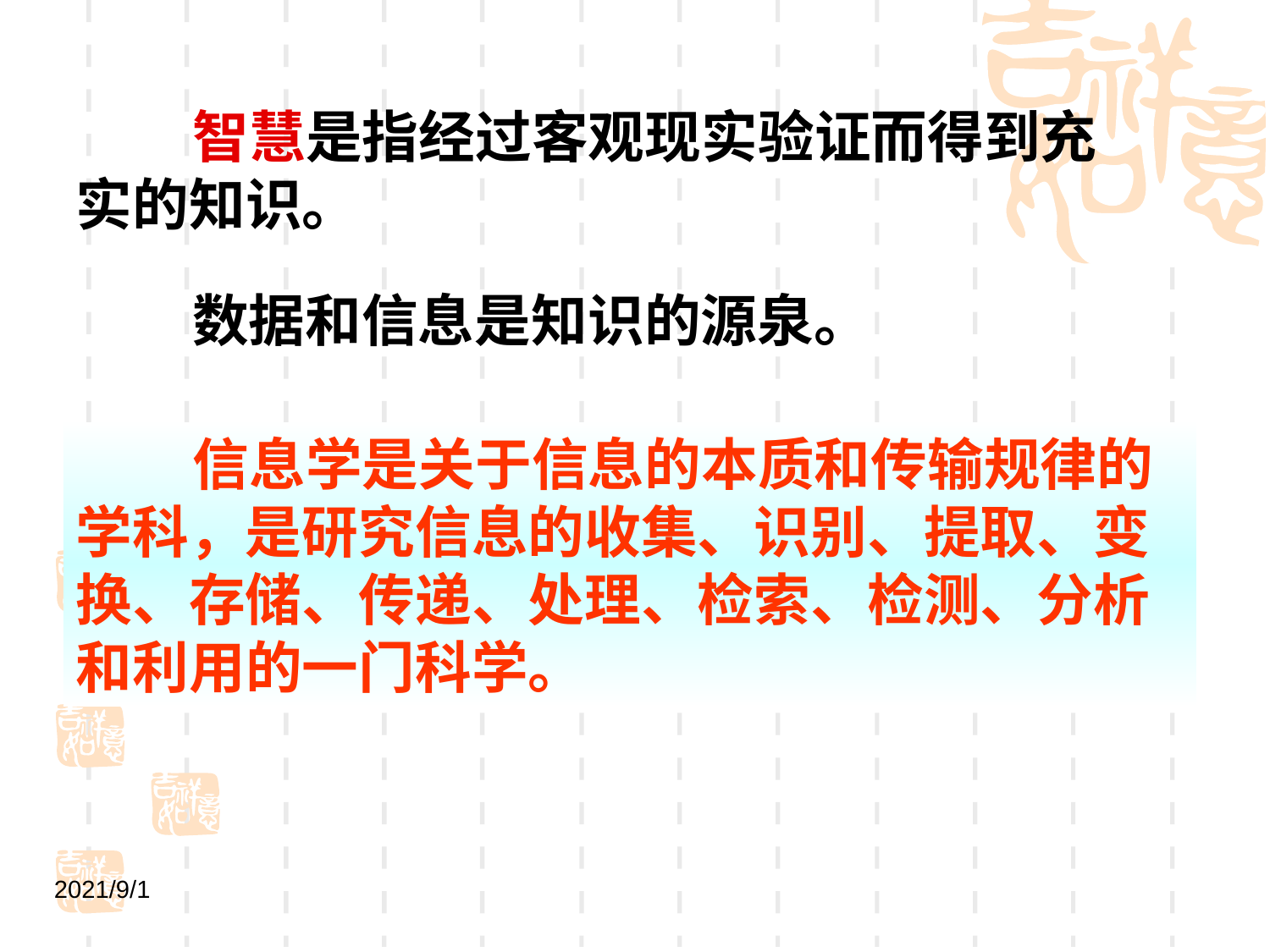

智慧是指经过客观现实验证而得到充实的知识。
数据和信息是知识的源泉。
        信息学是关于信息的本质和传输规律的学科，是研究信息的收集、识别、提取、变换、存储、传递、处理、检索、检测、分析和利用的一门科学。
2021/9/1